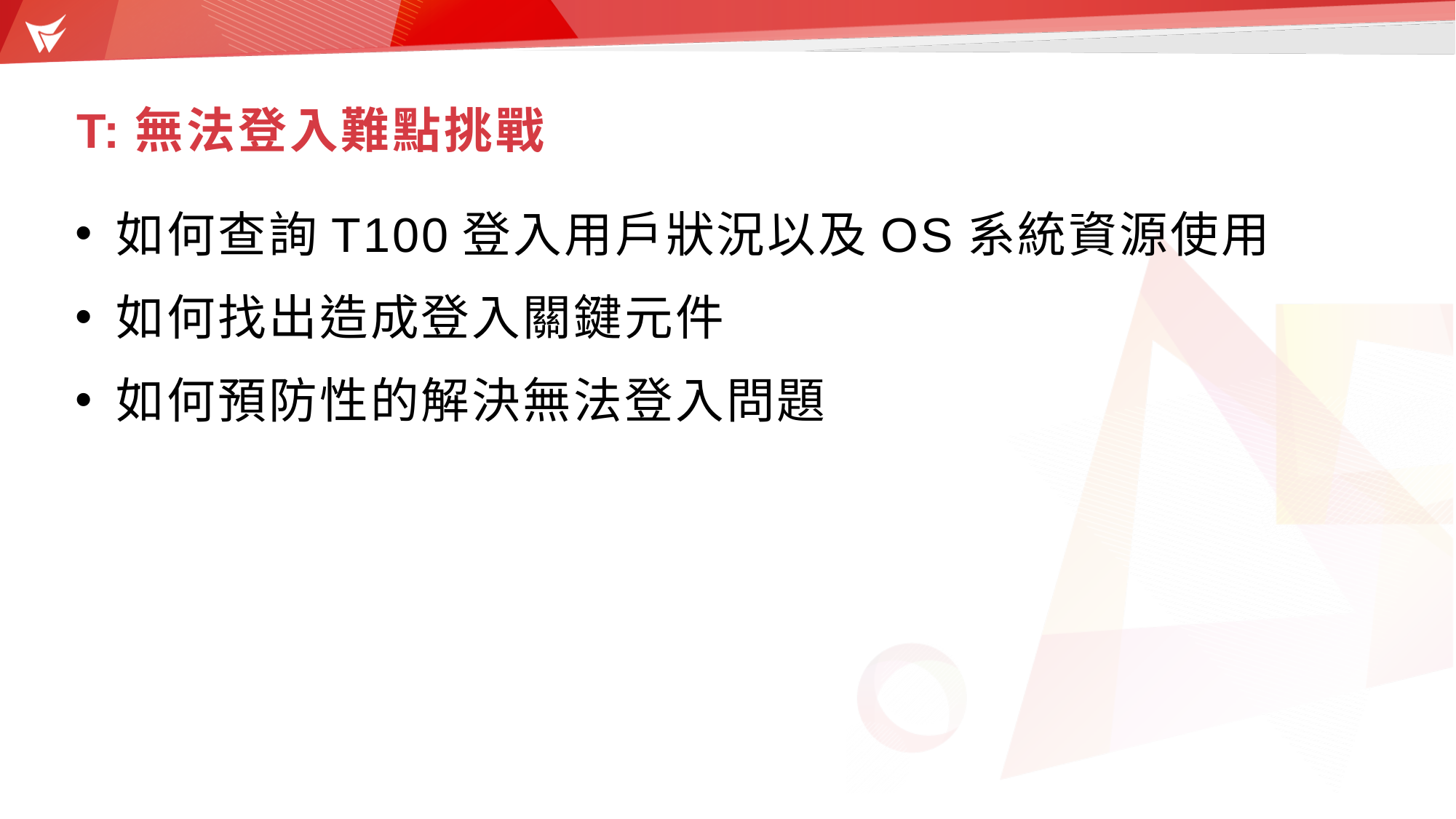

# T:無法登入難點挑戰
如何查詢T100登入用戶狀況以及OS系統資源使用
如何找出造成登入關鍵元件
如何預防性的解決無法登入問題